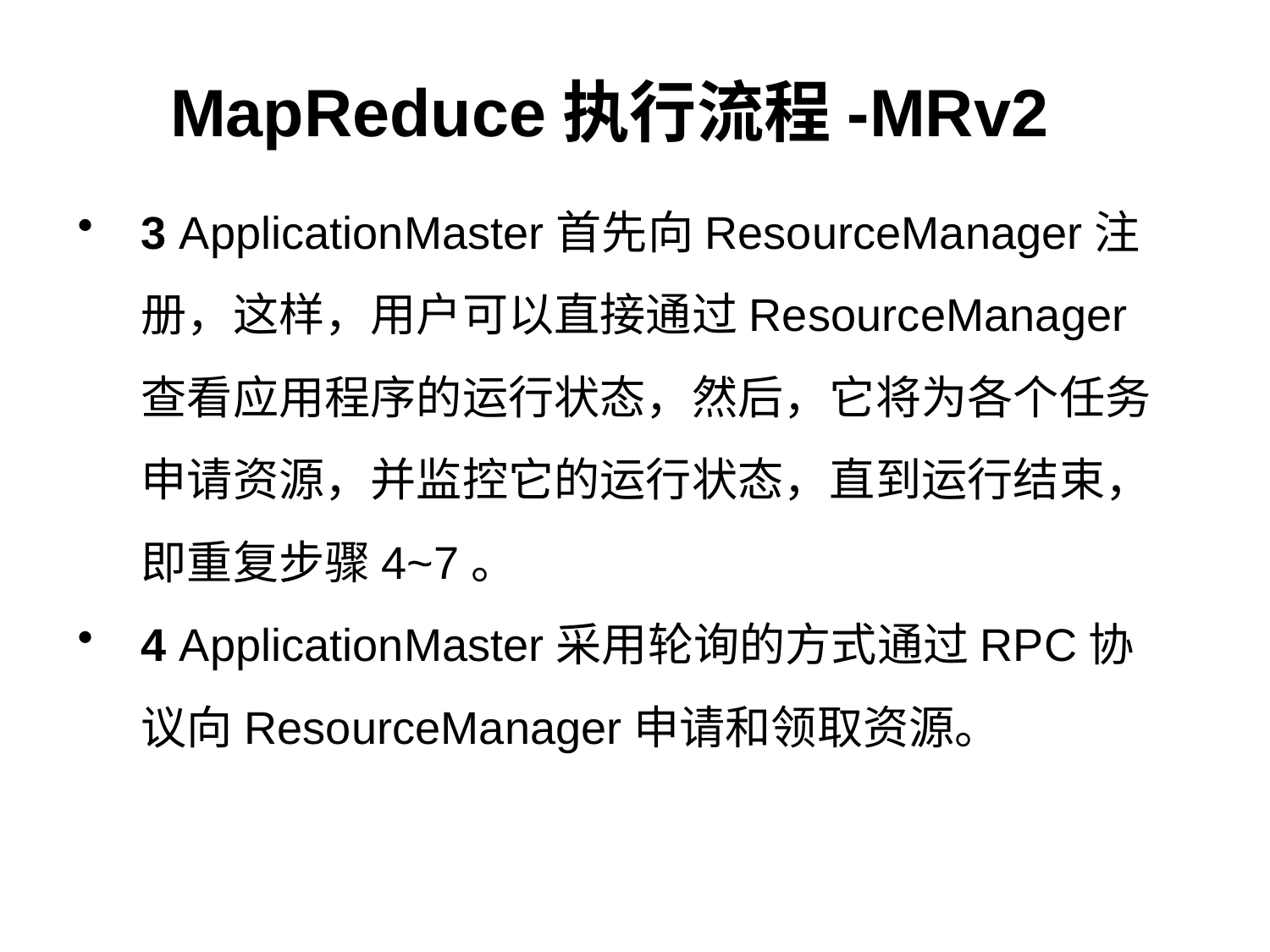

MapReduce执行流程-MRv2
3 ApplicationMaster首先向ResourceManager注册，这样，用户可以直接通过ResourceManager查看应用程序的运行状态，然后，它将为各个任务申请资源，并监控它的运行状态，直到运行结束，即重复步骤4~7。
4 ApplicationMaster采用轮询的方式通过RPC协议向ResourceManager申请和领取资源。